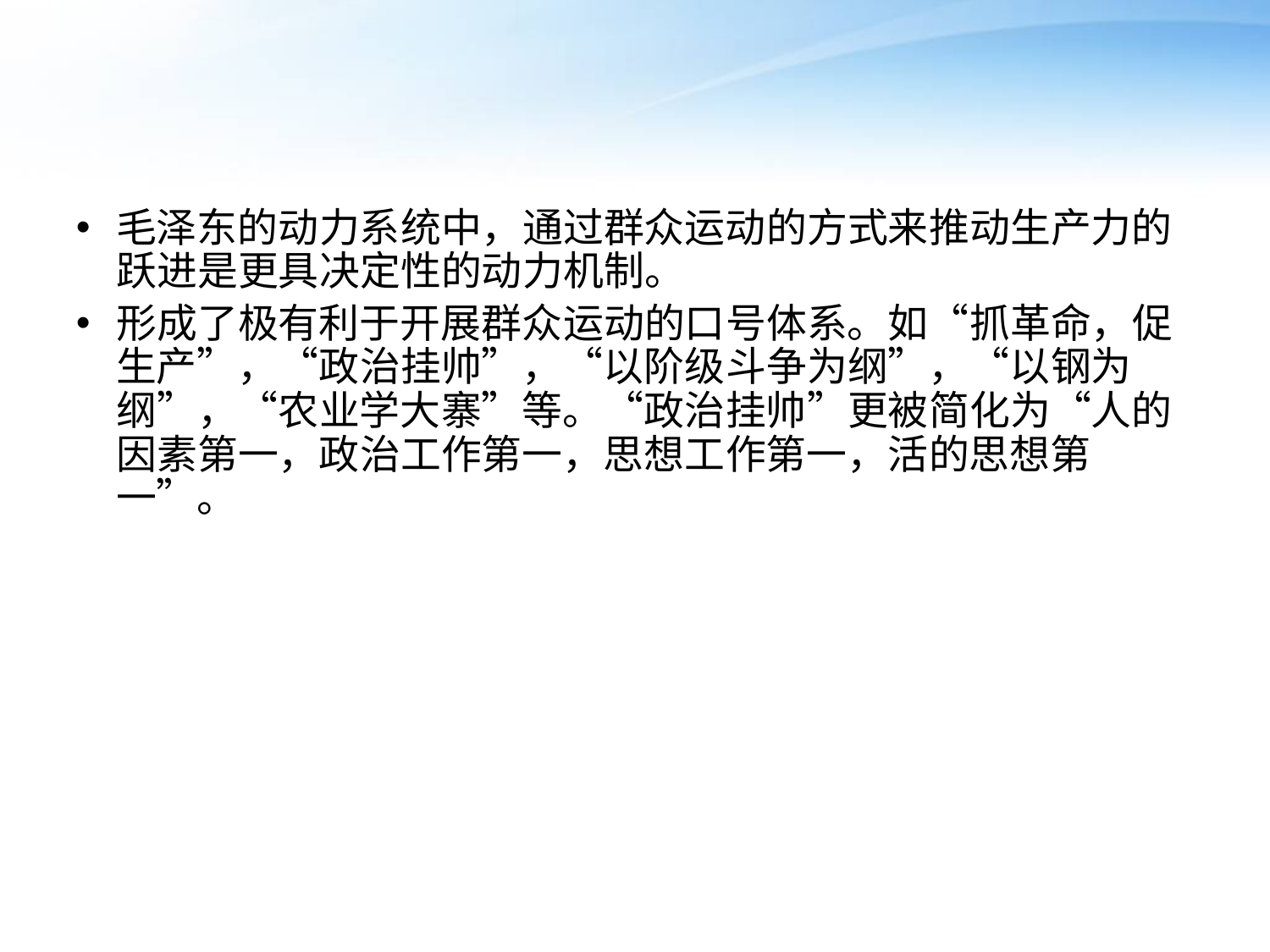

#
毛泽东的动力系统中，通过群众运动的方式来推动生产力的跃进是更具决定性的动力机制。
形成了极有利于开展群众运动的口号体系。如“抓革命，促生产”，“政治挂帅”，“以阶级斗争为纲”，“以钢为纲”，“农业学大寨”等。“政治挂帅”更被简化为“人的因素第一，政治工作第一，思想工作第一，活的思想第一”。